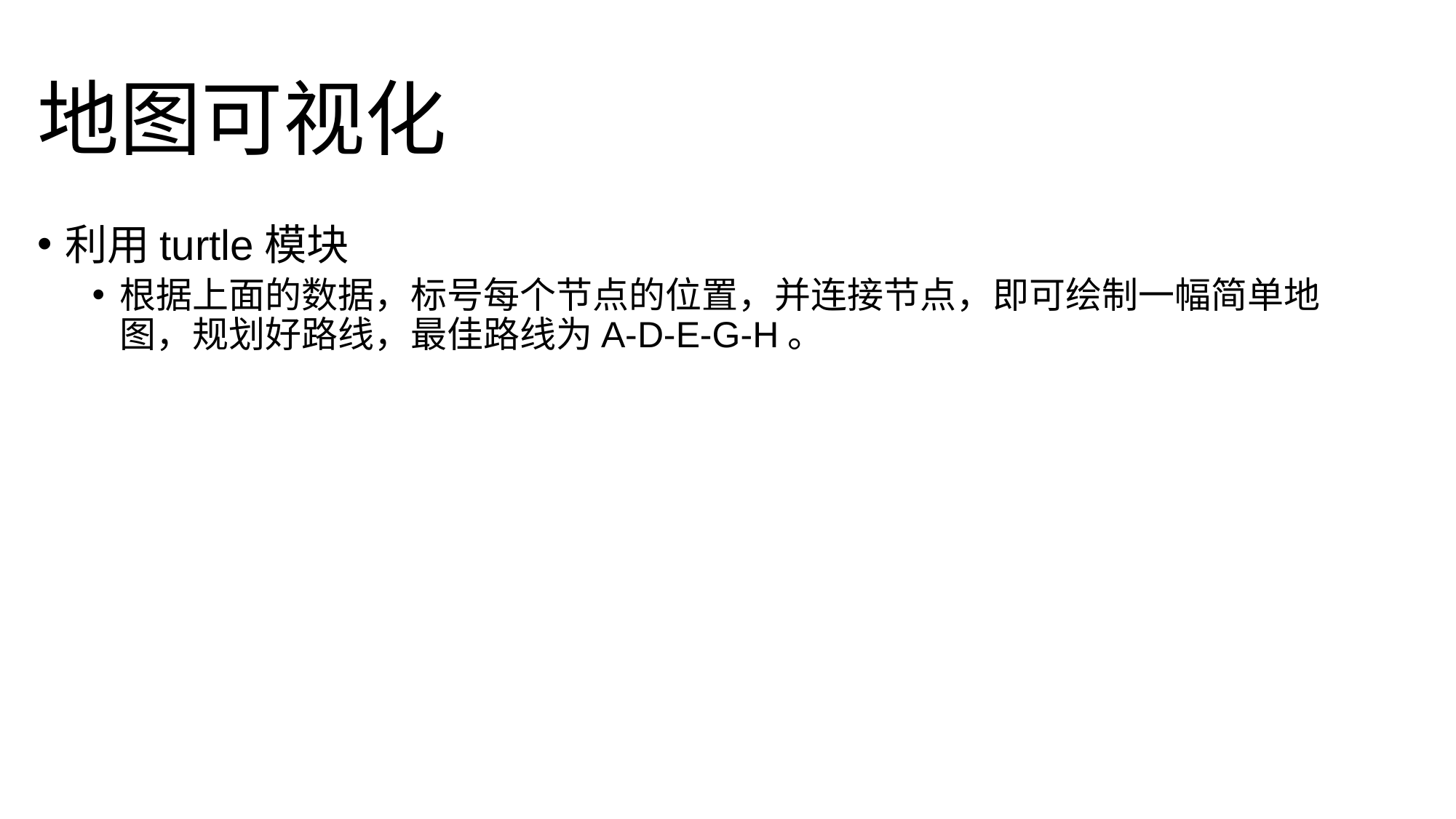

# 地图可视化
利用turtle模块
根据上面的数据，标号每个节点的位置，并连接节点，即可绘制一幅简单地图，规划好路线，最佳路线为A-D-E-G-H。